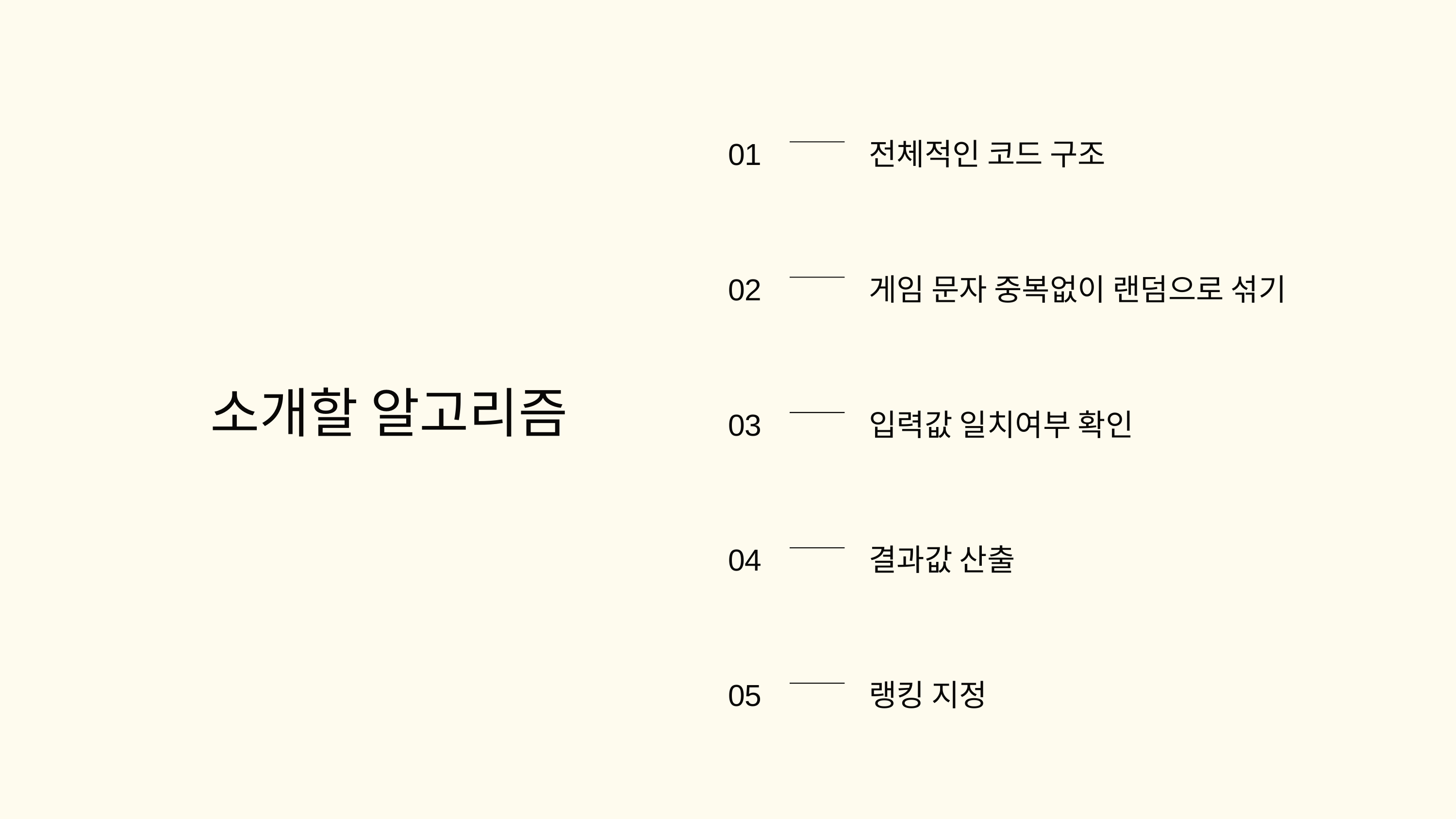

01

02

03

04

05
전체적인 코드 구조

게임 문자 중복없이 랜덤으로 섞기

입력값 일치여부 확인

결과값 산출

랭킹 지정

소개할 알고리즘